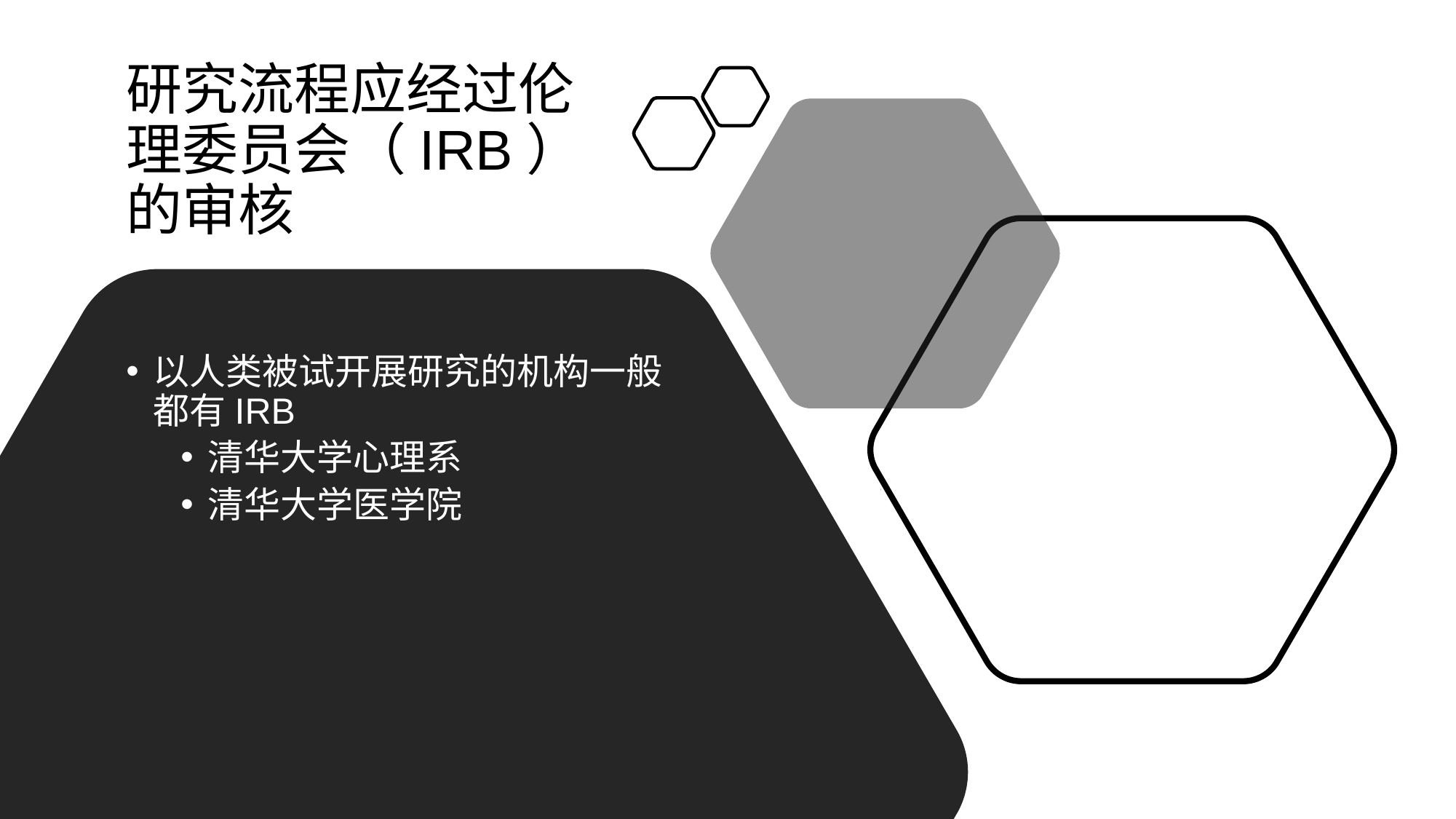

# 研究流程应经过伦理委员会（IRB）的审核

以人类被试开展研究的机构一般都有IRB
清华大学心理系
清华大学医学院